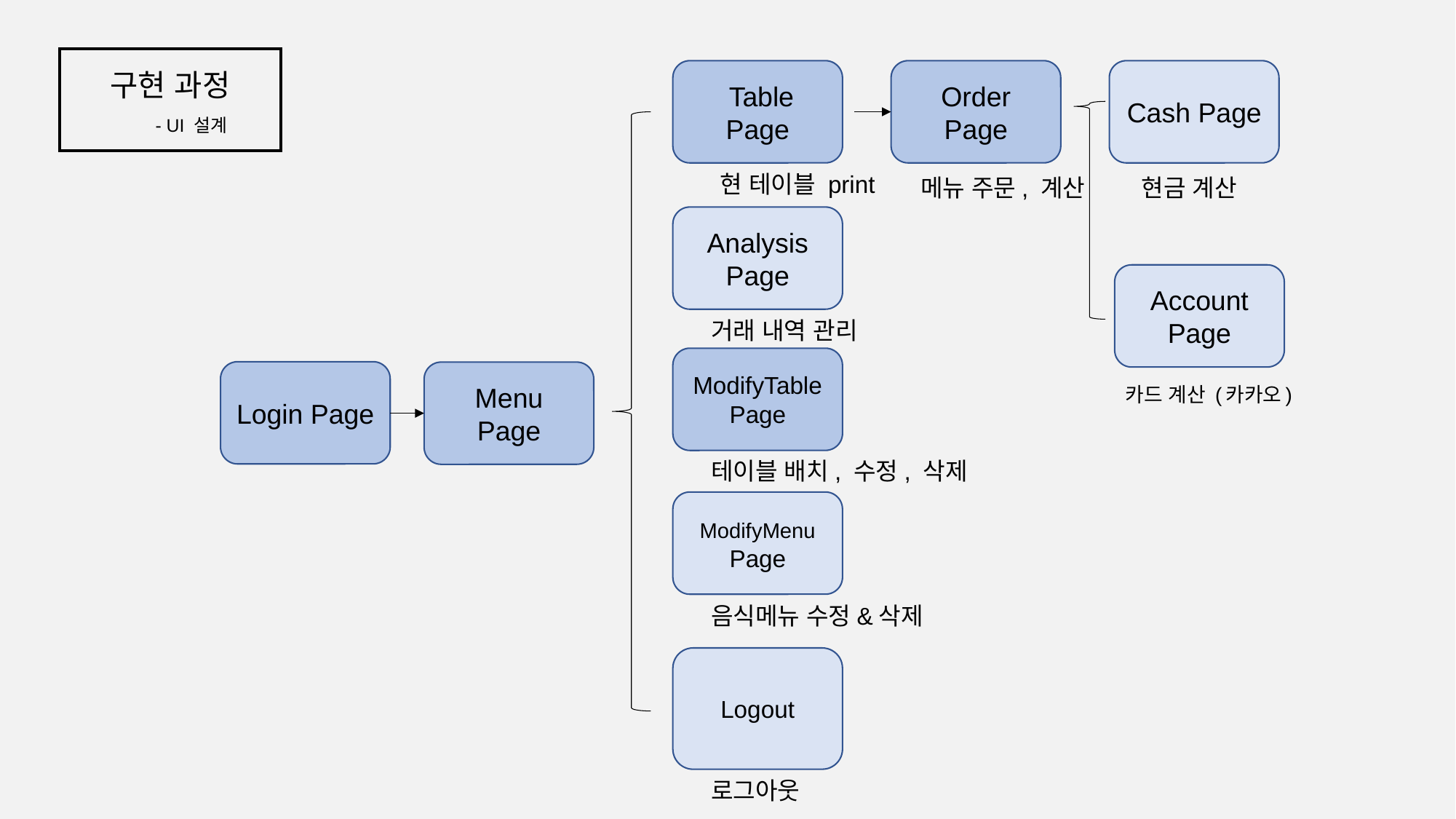

구현 과정
 Table Page
Order Page
Cash Page

- UI 설계

현 테이블 print
메뉴 주문, 계산
현금 계산
Analysis Page
Account Page
거래 내역 관리
ModifyTable Page
Login Page
Menu Page
카드 계산 (카카오)
테이블 배치, 수정, 삭제
ModifyMenu Page
음식메뉴 수정&삭제
Logout
로그아웃